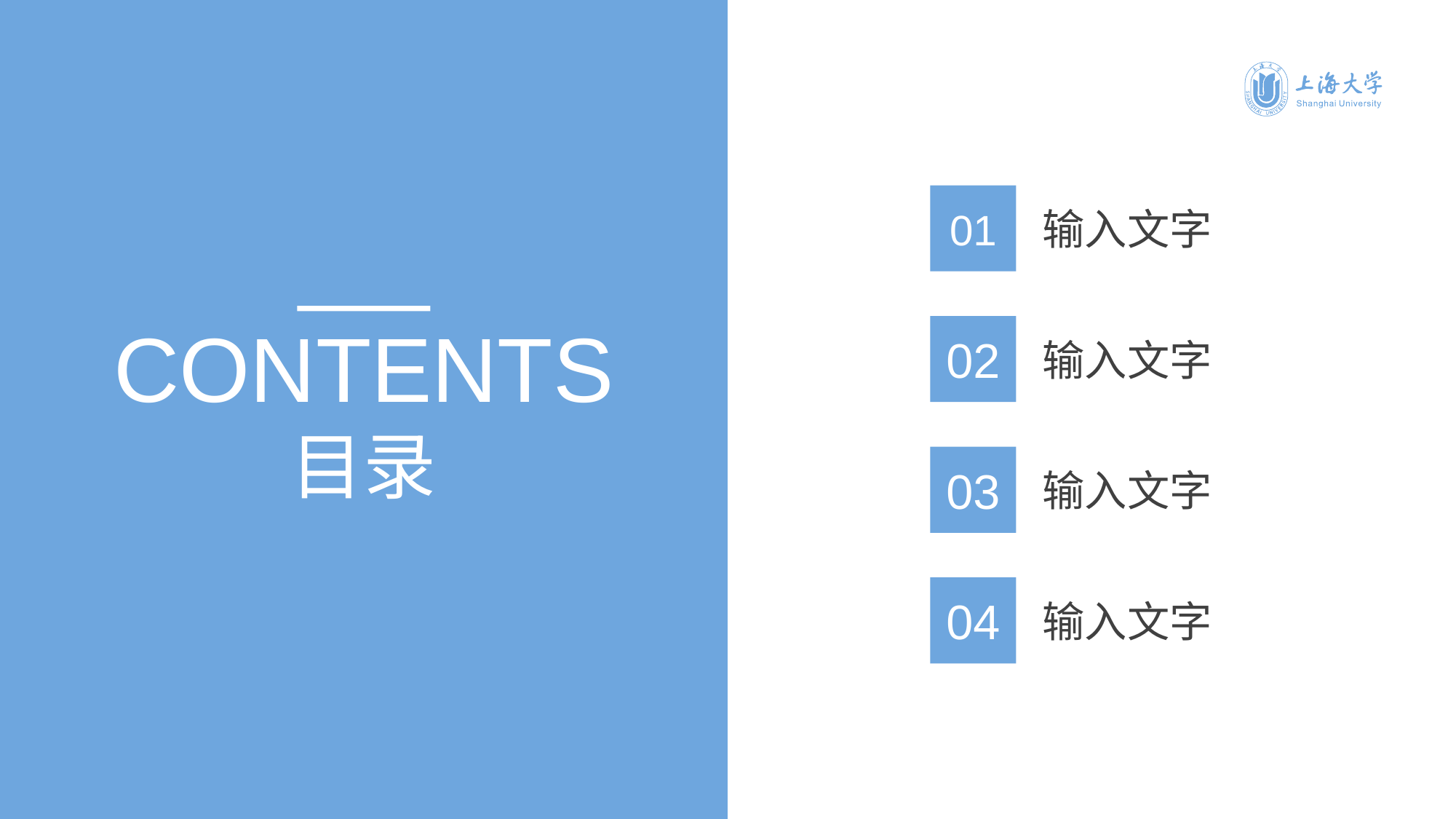

CONTENTS
目录

01
输入文字

02
输入文字
03
输入文字
04
输入文字